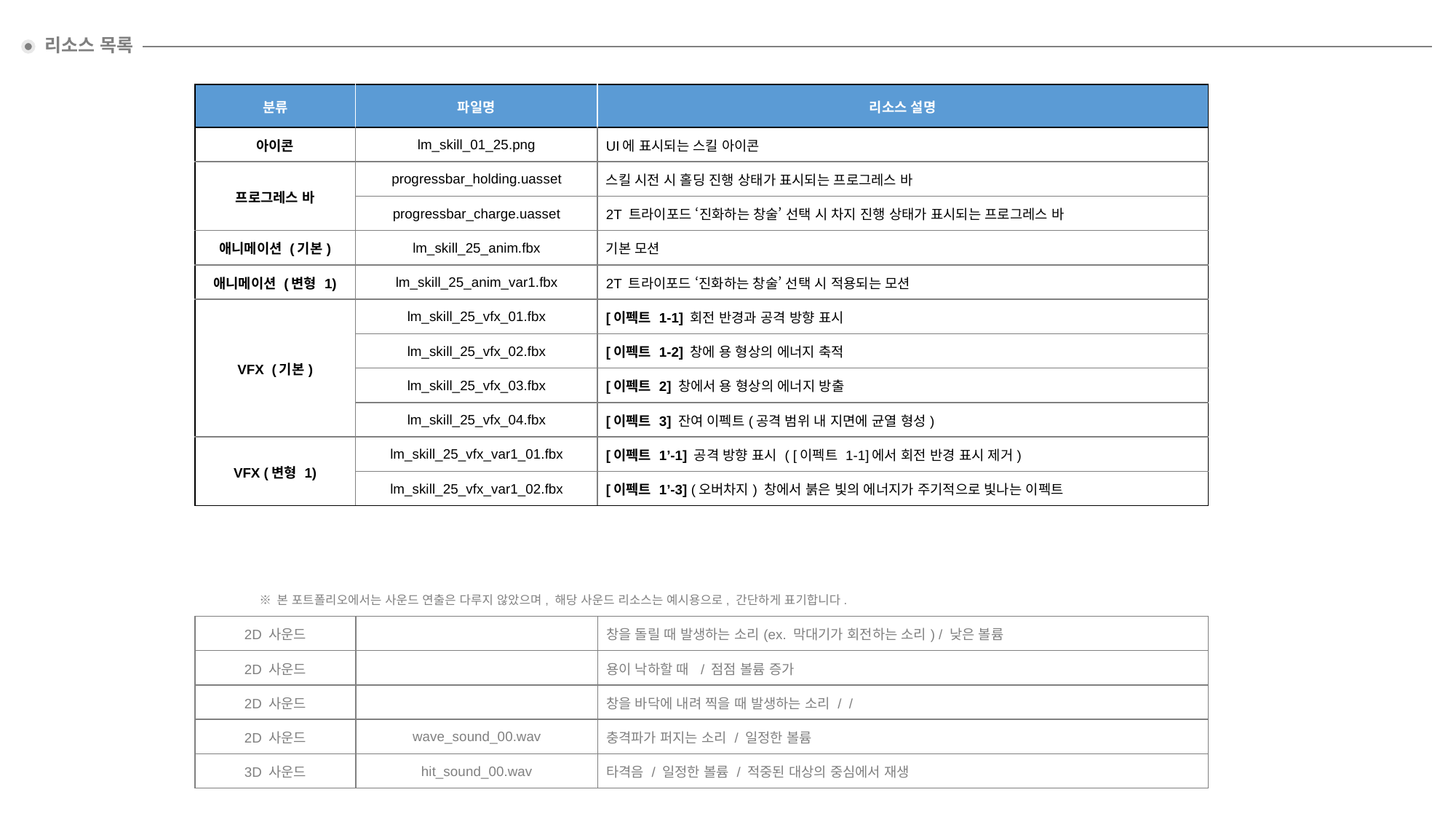

리소스 목록

| 분류 | 파일명 | 리소스 설명 |
| --- | --- | --- |
| 아이콘 | lm\_skill\_01\_25.png | UI에 표시되는 스킬 아이콘 |
| 프로그레스 바 | progressbar\_holding.uasset | 스킬 시전 시 홀딩 진행 상태가 표시되는 프로그레스 바 |
|  | progressbar\_charge.uasset | 2T 트라이포드 ‘진화하는 창술’ 선택 시 차지 진행 상태가 표시되는 프로그레스 바 |
| 애니메이션 (기본) | lm\_skill\_25\_anim.fbx | 기본 모션 |
| 애니메이션 (변형 1) | lm\_skill\_25\_anim\_var1.fbx | 2T 트라이포드 ‘진화하는 창술’ 선택 시 적용되는 모션 |
| VFX (기본) | lm\_skill\_25\_vfx\_01.fbx | [이펙트 1-1] 회전 반경과 공격 방향 표시 |
|  | lm\_skill\_25\_vfx\_02.fbx | [이펙트 1-2] 창에 용 형상의 에너지 축적 |
|  | lm\_skill\_25\_vfx\_03.fbx | [이펙트 2] 창에서 용 형상의 에너지 방출 |
|  | lm\_skill\_25\_vfx\_04.fbx | [이펙트 3] 잔여 이펙트(공격 범위 내 지면에 균열 형성) |
| VFX (변형 1) | lm\_skill\_25\_vfx\_var1\_01.fbx | [이펙트 1’-1] 공격 방향 표시 ( [이펙트 1-1]에서 회전 반경 표시 제거) |
|  | lm\_skill\_25\_vfx\_var1\_02.fbx | [이펙트 1’-3] (오버차지) 창에서 붉은 빛의 에너지가 주기적으로 빛나는 이펙트 |
※ 본 포트폴리오에서는 사운드 연출은 다루지 않았으며, 해당 사운드 리소스는 예시용으로, 간단하게 표기합니다.
| 2D 사운드 |  | 창을 돌릴 때 발생하는 소리(ex. 막대기가 회전하는 소리) / 낮은 볼륨 |
| --- | --- | --- |
| 2D 사운드 |  | 용이 낙하할 때 / 점점 볼륨 증가 |
| 2D 사운드 |  | 창을 바닥에 내려 찍을 때 발생하는 소리 / / |
| 2D 사운드 | wave\_sound\_00.wav | 충격파가 퍼지는 소리 / 일정한 볼륨 |
| 3D 사운드 | hit\_sound\_00.wav | 타격음 / 일정한 볼륨 / 적중된 대상의 중심에서 재생 |